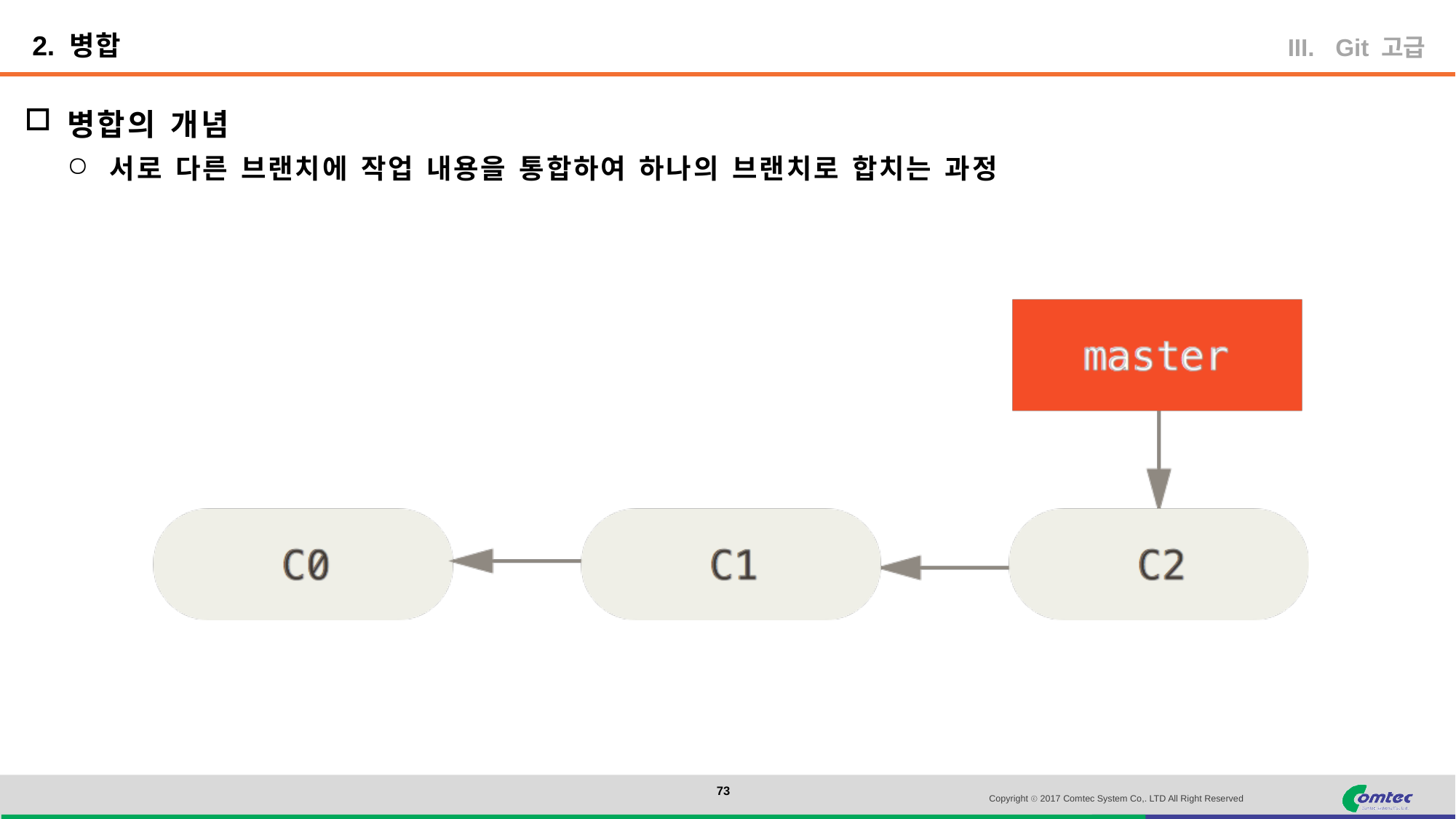

2. 병합
Git 고급
병합의 개념
서로 다른 브랜치에 작업 내용을 통합하여 하나의 브랜치로 합치는 과정